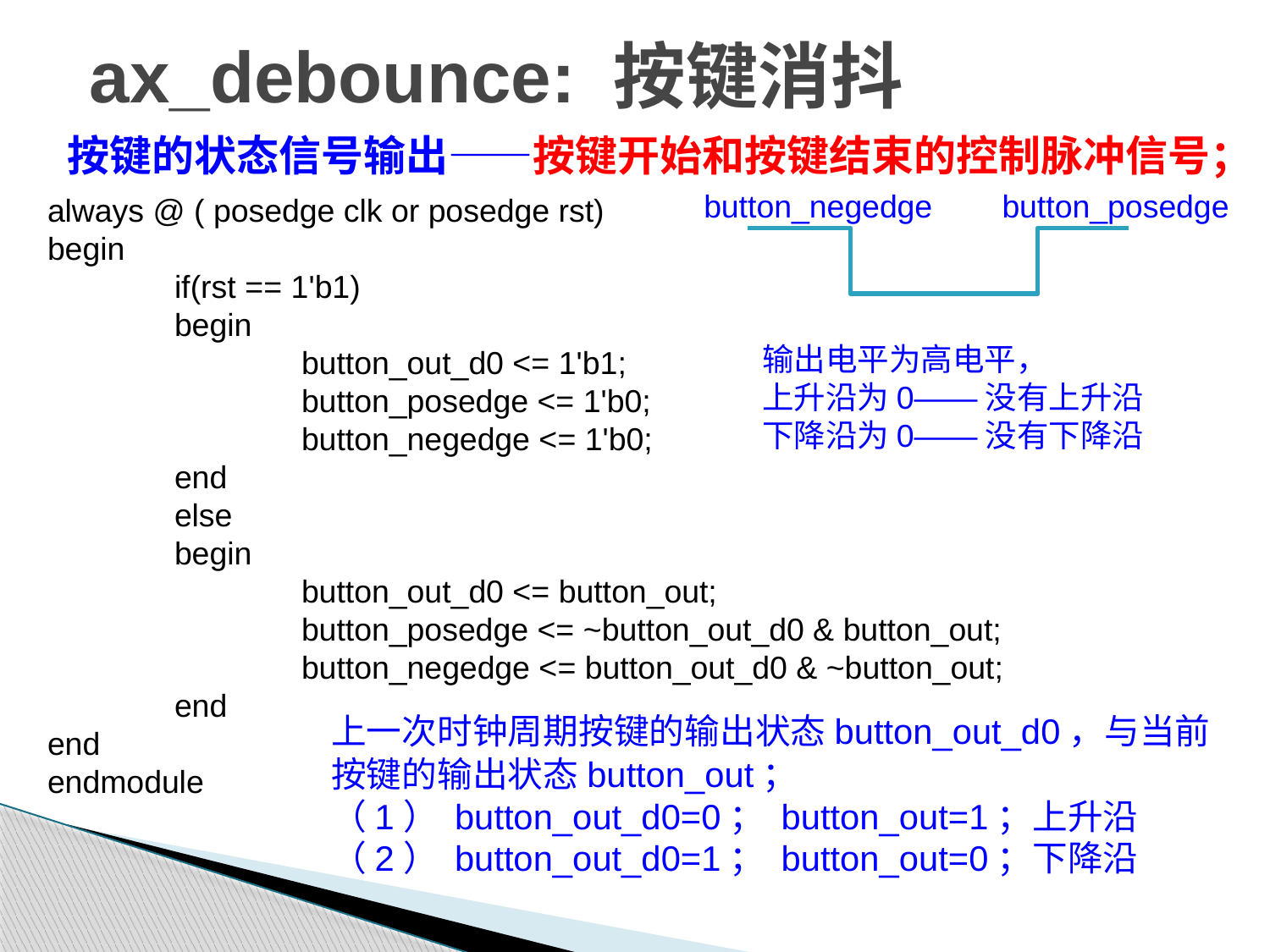

# ax_debounce: 按键消抖
按键的状态信号输出——按键开始和按键结束的控制脉冲信号；
button_negedge
button_posedge
always @ ( posedge clk or posedge rst)
begin
	if(rst == 1'b1)
	begin
		button_out_d0 <= 1'b1;
		button_posedge <= 1'b0;
		button_negedge <= 1'b0;
	end
	else
	begin
		button_out_d0 <= button_out;
		button_posedge <= ~button_out_d0 & button_out;
		button_negedge <= button_out_d0 & ~button_out;
	end
end
endmodule
输出电平为高电平，
上升沿为0——没有上升沿
下降沿为0——没有下降沿
上一次时钟周期按键的输出状态button_out_d0，与当前按键的输出状态button_out；
（1） button_out_d0=0； button_out=1；上升沿
（2） button_out_d0=1； button_out=0；下降沿